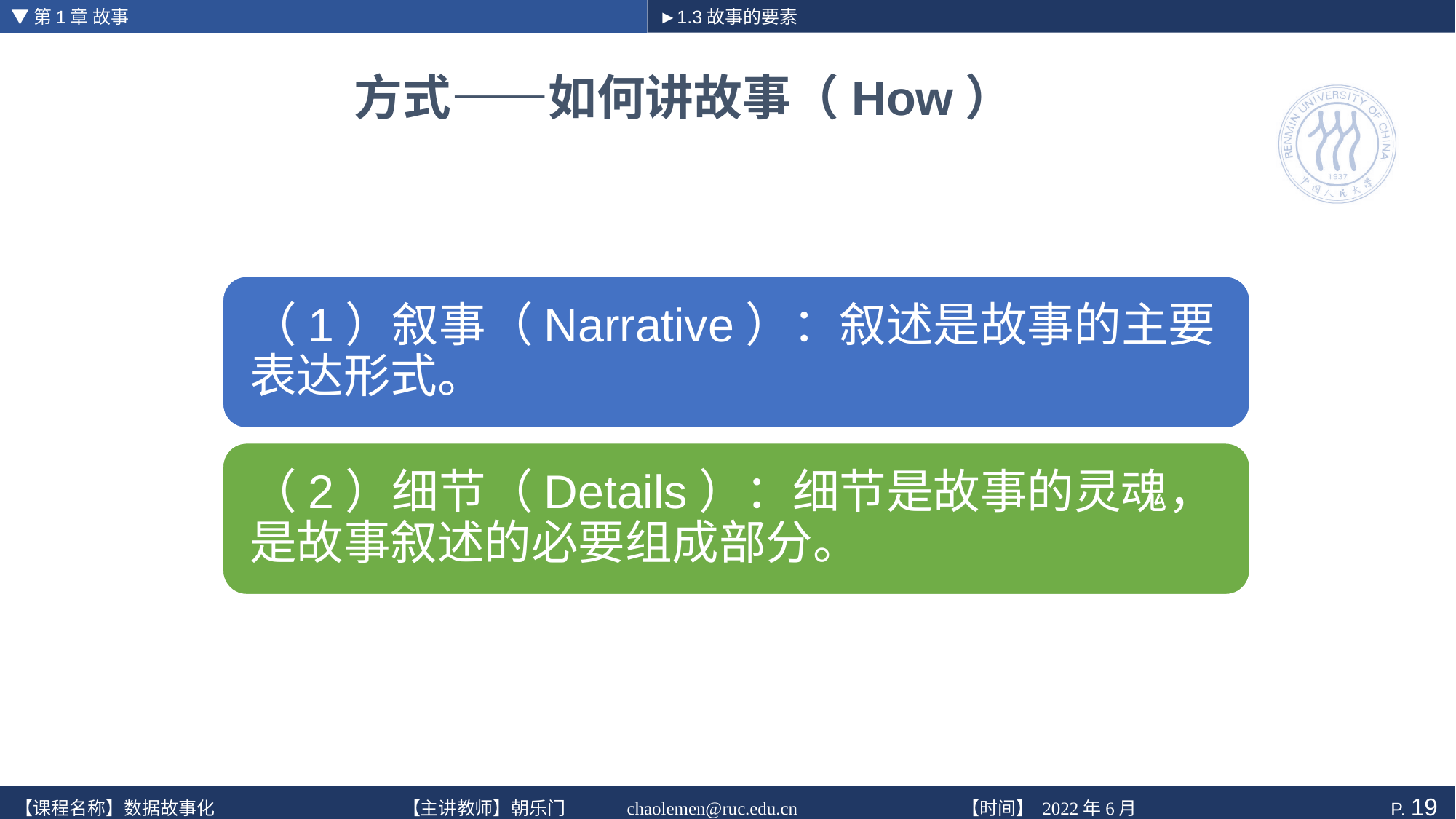

▼第1章 故事
►1.3故事的要素
# 方式——如何讲故事（How）
（1）叙事（Narrative）：叙述是故事的主要表达形式。
（2）细节（Details）：细节是故事的灵魂，是故事叙述的必要组成部分。